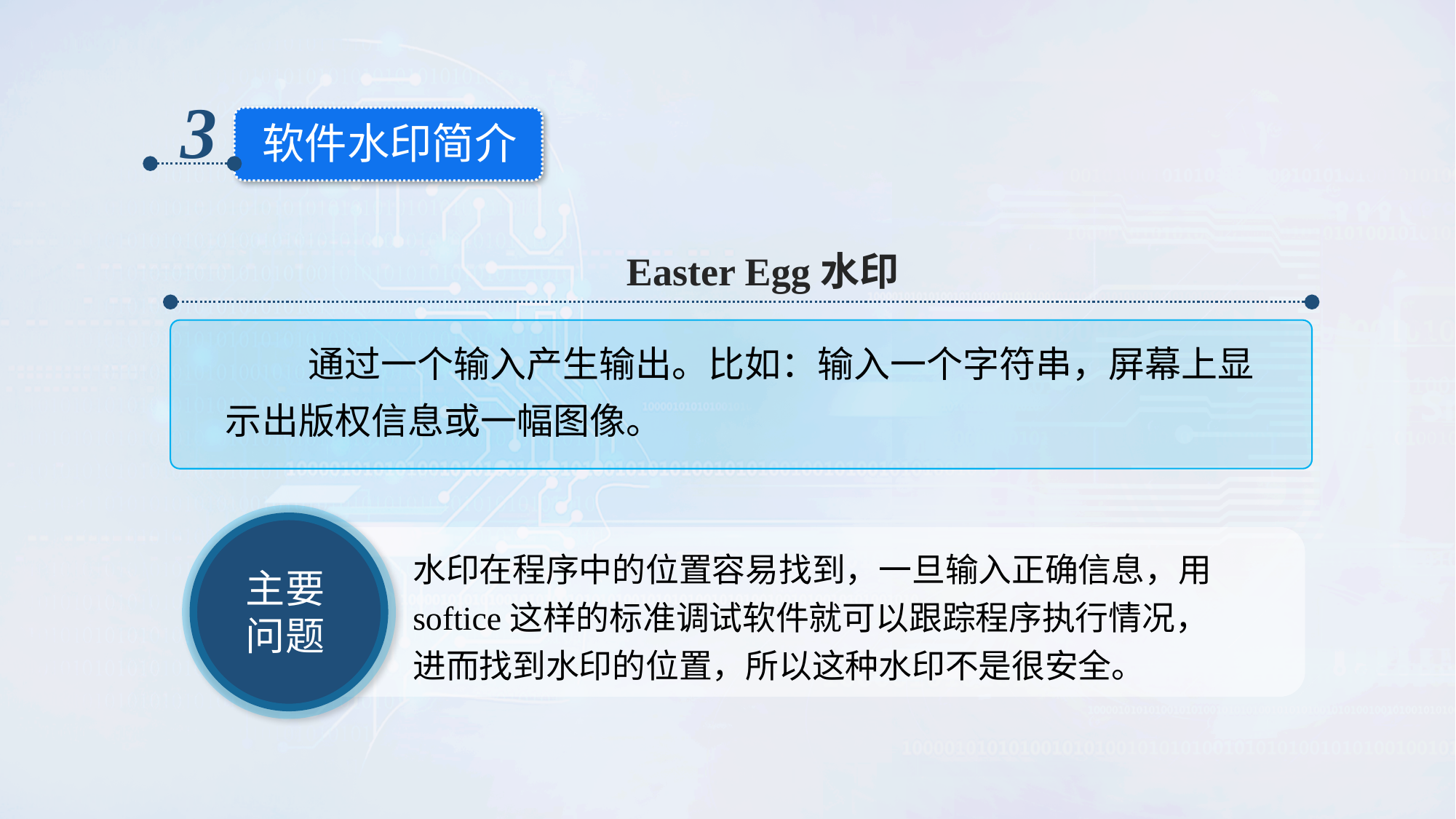

3

软件水印简介
Easter Egg水印

         通过一个输入产生输出。比如：输入一个字符串，屏幕上显示出版权信息或一幅图像。

主要问题

水印在程序中的位置容易找到，一旦输入正确信息，用softice这样的标准调试软件就可以跟踪程序执行情况，进而找到水印的位置，所以这种水印不是很安全。